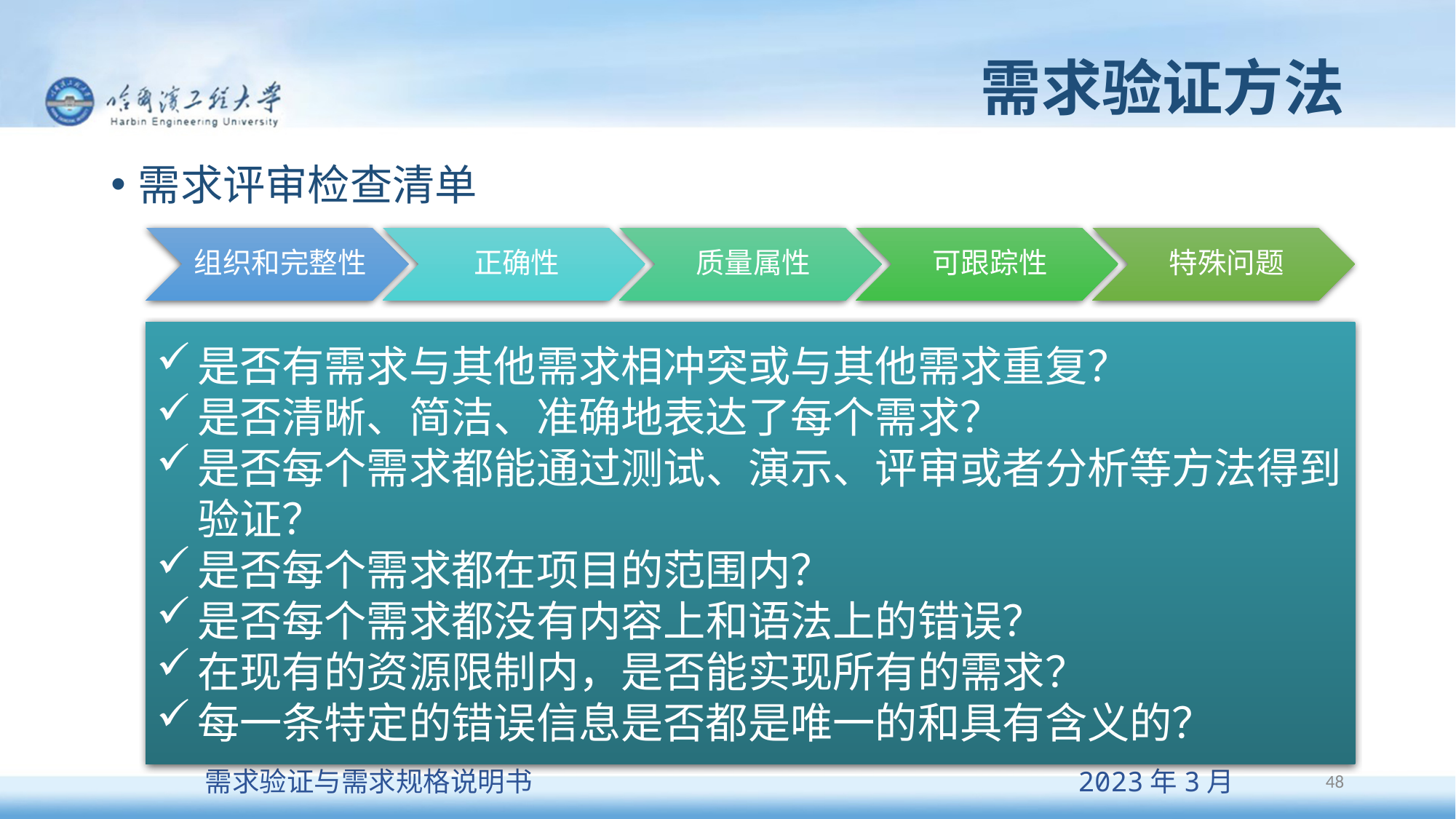

# 需求验证方法
需求评审检查清单

组织和完整性
正确性
质量属性
可跟踪性
特殊问题
是否有需求与其他需求相冲突或与其他需求重复？
是否清晰、简洁、准确地表达了每个需求？
是否每个需求都能通过测试、演示、评审或者分析等方法得到验证？
是否每个需求都在项目的范围内？
是否每个需求都没有内容上和语法上的错误？
在现有的资源限制内，是否能实现所有的需求？
每一条特定的错误信息是否都是唯一的和具有含义的？
48